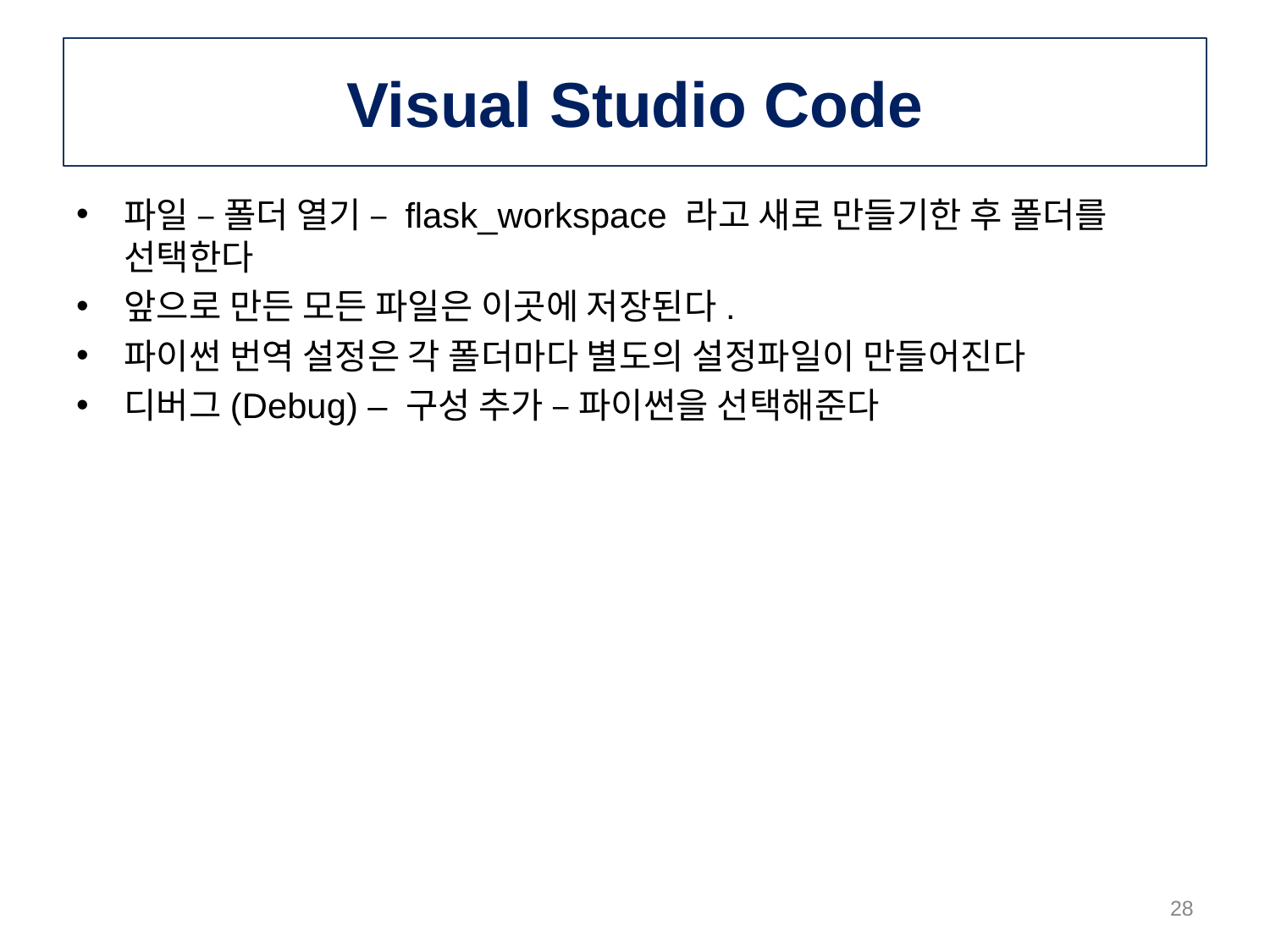

# Visual Studio Code
파일 – 폴더 열기 – flask_workspace 라고 새로 만들기한 후 폴더를 선택한다
앞으로 만든 모든 파일은 이곳에 저장된다.
파이썬 번역 설정은 각 폴더마다 별도의 설정파일이 만들어진다
디버그(Debug) – 구성 추가 – 파이썬을 선택해준다

28